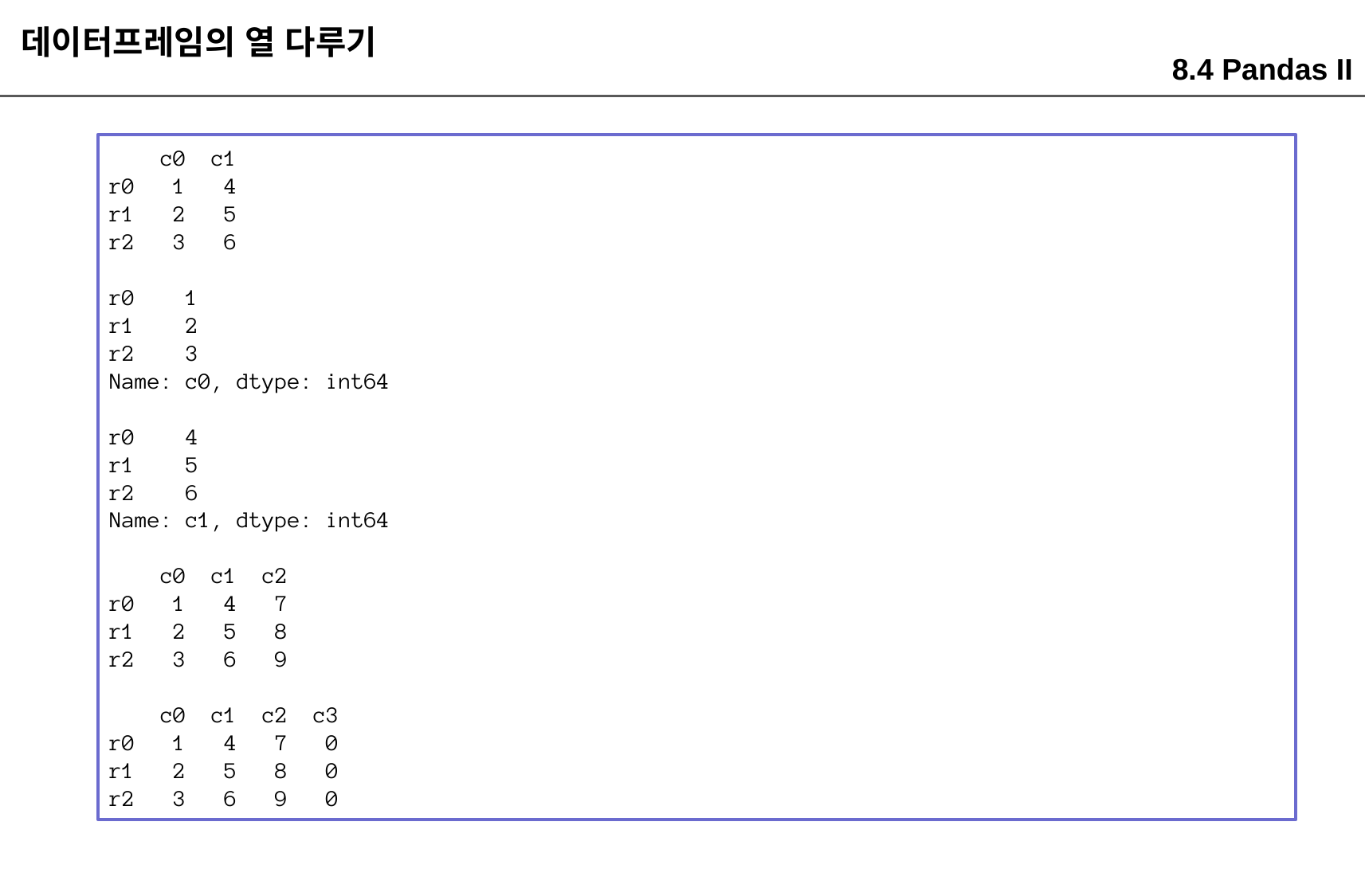

데이터프레임의 열 다루기
8.4 Pandas II
    c0  c1
r0   1   4
r1   2   5
r2   3   6

r0    1
r1    2
r2    3
Name: c0, dtype: int64

r0    4
r1    5
r2    6
Name: c1, dtype: int64

    c0  c1  c2
r0   1   4   7
r1   2   5   8
r2   3   6   9

    c0  c1  c2  c3
r0   1   4   7   0
r1   2   5   8   0
r2   3   6   9   0